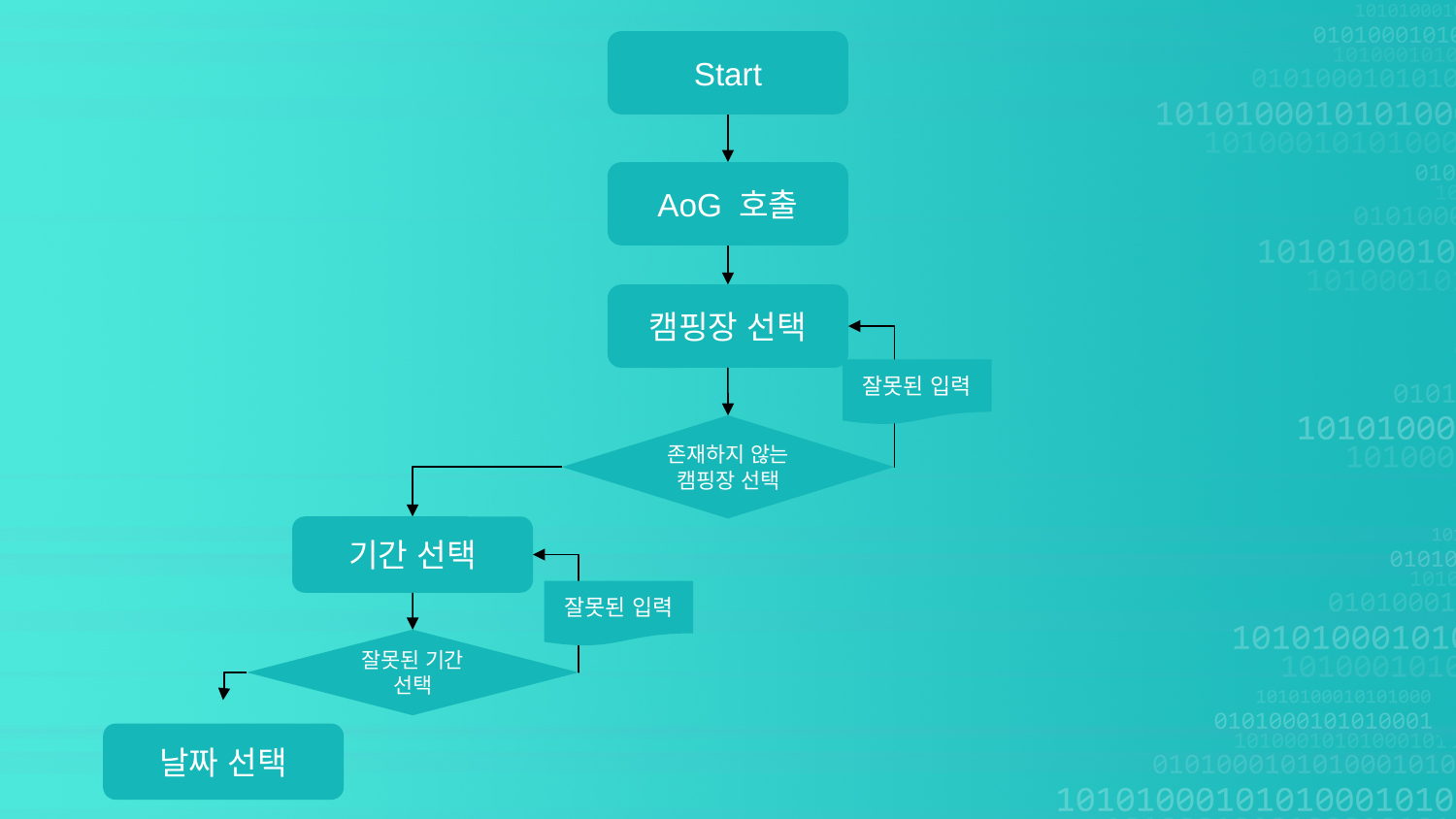

Start
AoG 호출
캠핑장 선택
잘못된 입력
존재하지 않는 캠핑장 선택
기간 선택
잘못된 입력
잘못된 기간
선택
날짜 선택